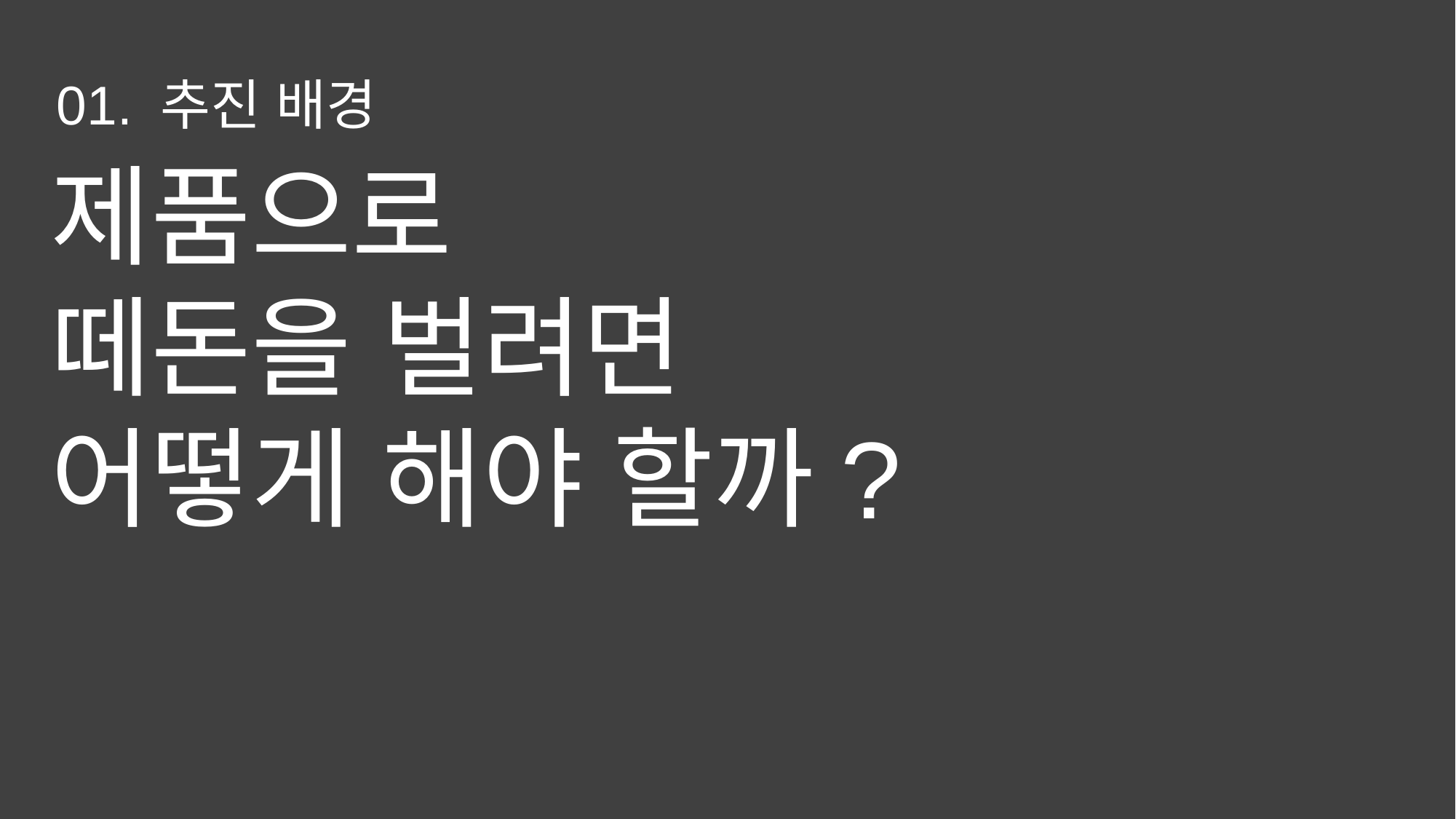

01. 추진 배경
#
제품으로
떼돈을 벌려면
어떻게 해야 할까?